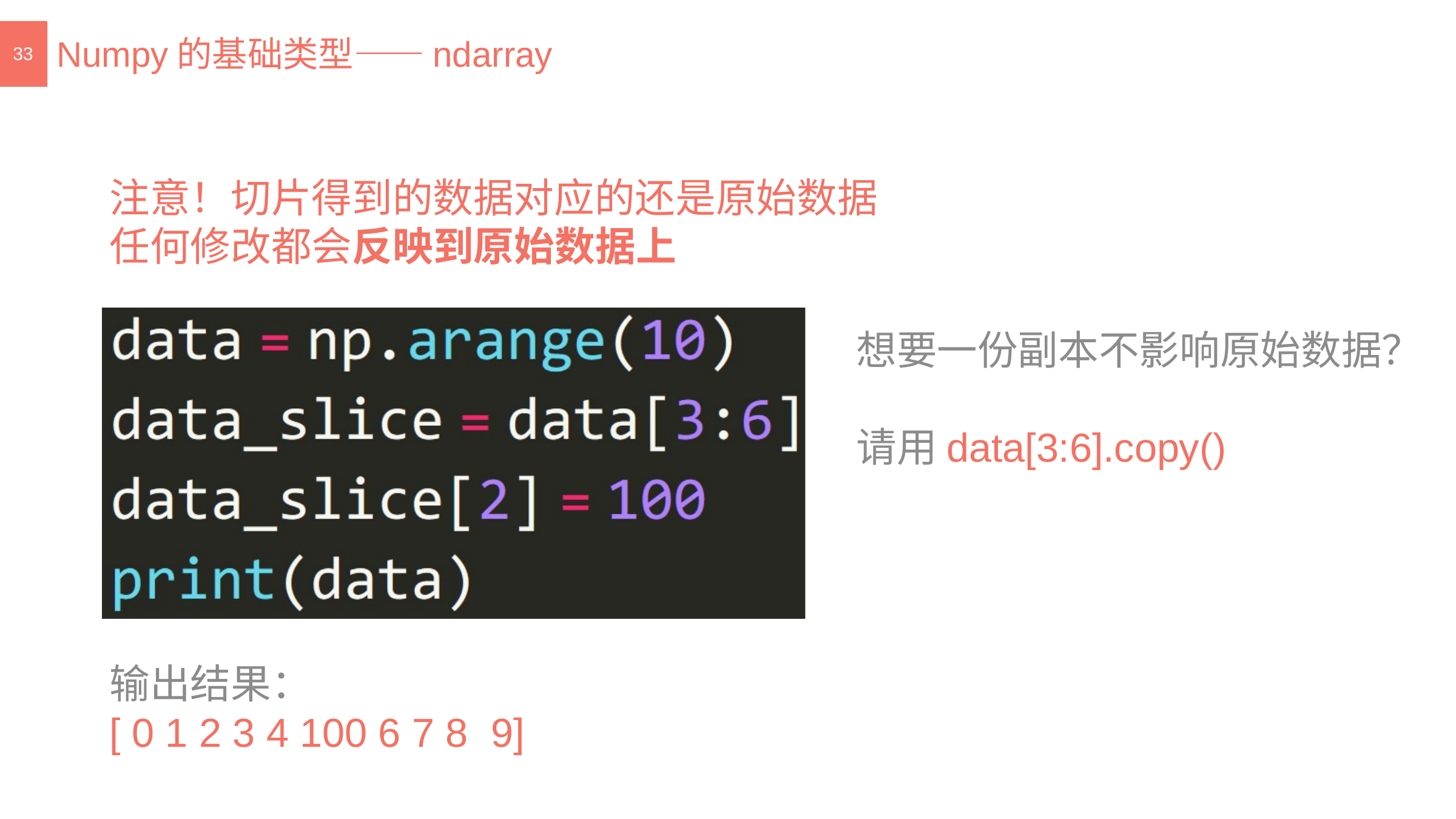

Numpy的基础类型——ndarray
33
注意！切片得到的数据对应的还是原始数据 任何修改都会反映到原始数据上
想要一份副本不影响原始数据？ 请用data[3:6].copy()

输出结果：
[ 0 1 2 3 4 100 6 7 8  9]